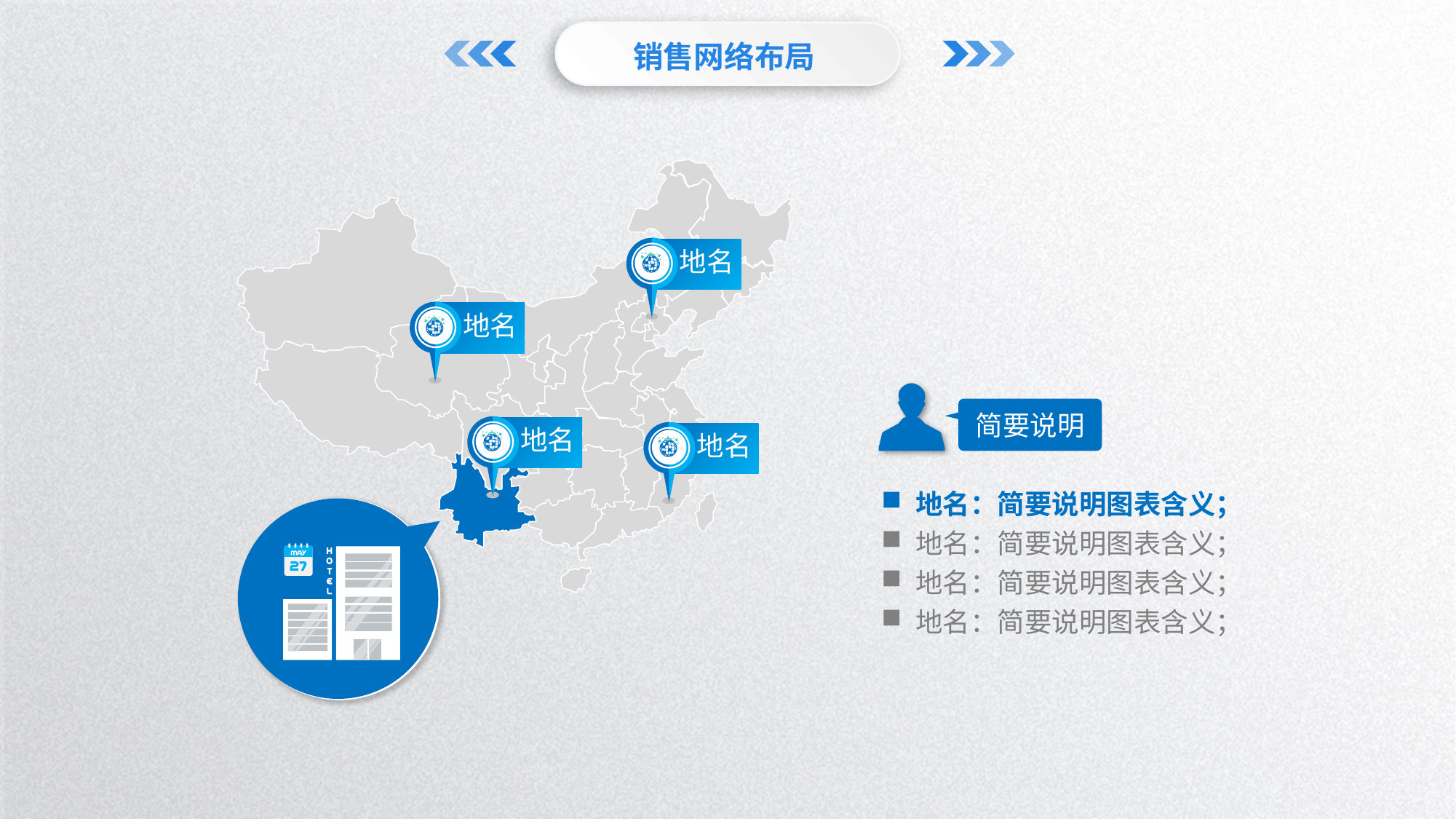

销售网络布局

地名

地名

简要说明

地名

地名

地名：简要说明图表含义；
地名：简要说明图表含义；
地名：简要说明图表含义；
地名：简要说明图表含义；